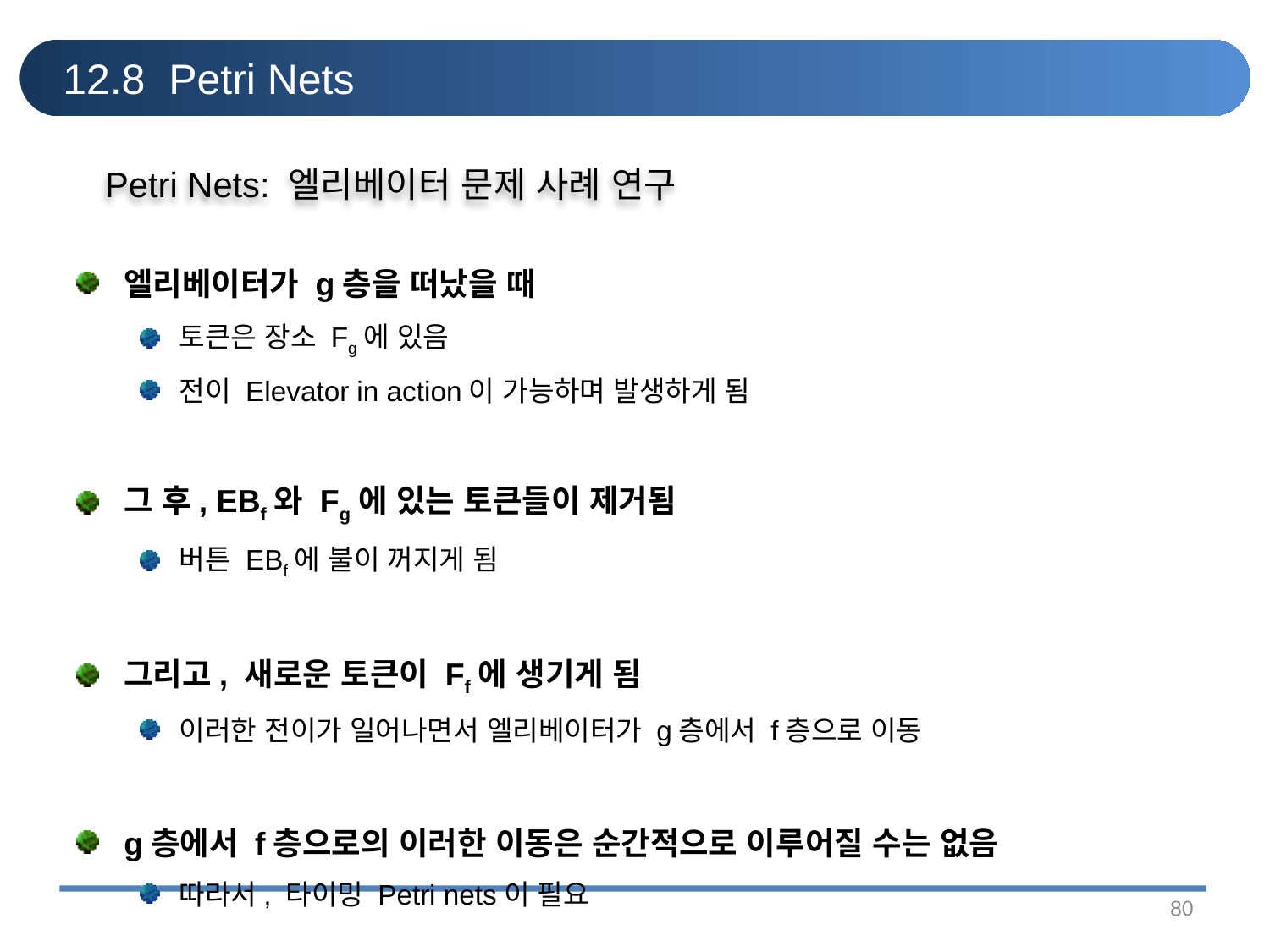

# 12.8  Petri Nets
Petri Nets: 엘리베이터 문제 사례 연구
엘리베이터가 g층을 떠났을 때
토큰은 장소 Fg에 있음
전이 Elevator in action이 가능하며 발생하게 됨

그 후, EBf와 Fg에 있는 토큰들이 제거됨
버튼 EBf에 불이 꺼지게 됨

그리고, 새로운 토큰이 Ff에 생기게 됨
이러한 전이가 일어나면서 엘리베이터가 g층에서 f층으로 이동

g층에서 f층으로의 이러한 이동은 순간적으로 이루어질 수는 없음
따라서, 타이밍 Petri nets이 필요

80